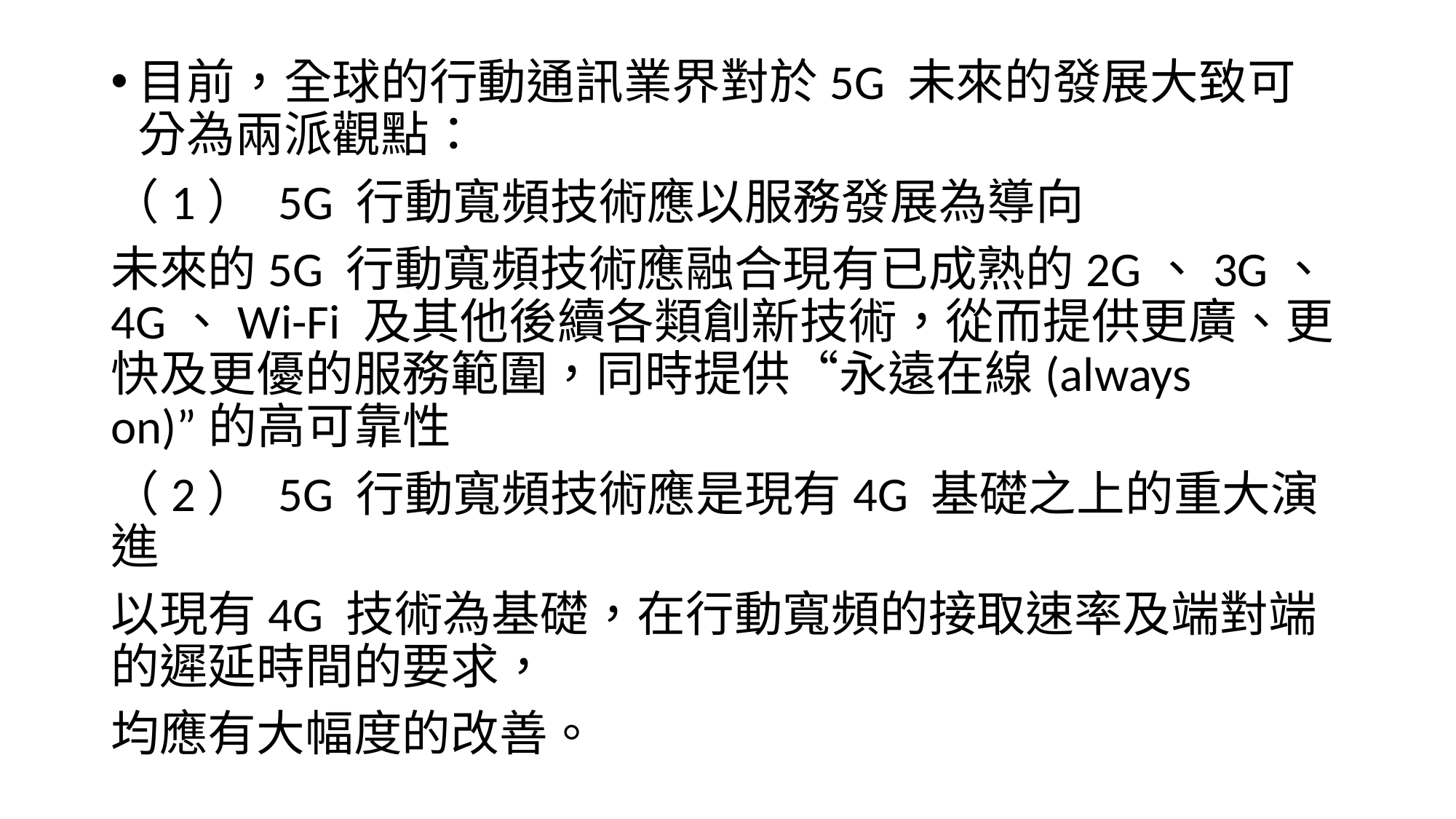

目前，全球的行動通訊業界對於5G 未來的發展大致可分為兩派觀點：
（1） 5G 行動寬頻技術應以服務發展為導向
未來的5G 行動寬頻技術應融合現有已成熟的2G、3G、4G、Wi-Fi 及其他後續各類創新技術，從而提供更廣、更快及更優的服務範圍，同時提供“永遠在線(always on)”的高可靠性
（2） 5G 行動寬頻技術應是現有4G 基礎之上的重大演進
以現有4G 技術為基礎，在行動寬頻的接取速率及端對端的遲延時間的要求，
均應有大幅度的改善。